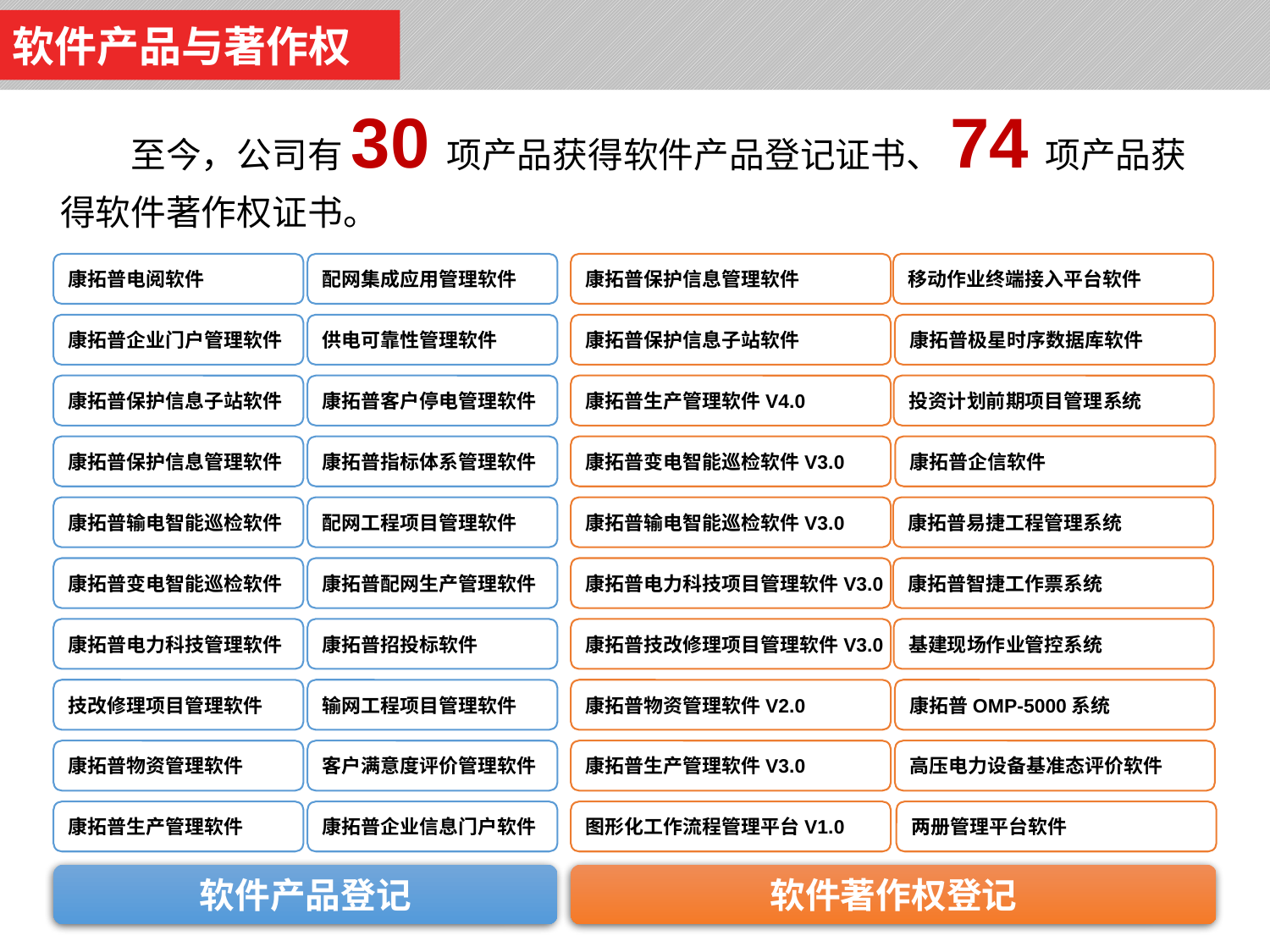

软件产品与著作权
　　至今，公司有30项产品获得软件产品登记证书、74项产品获得软件著作权证书。
康拓普电阅软件
配网集成应用管理软件
康拓普企业门户管理软件
供电可靠性管理软件
康拓普保护信息子站软件
康拓普客户停电管理软件
康拓普保护信息管理软件
康拓普指标体系管理软件
康拓普输电智能巡检软件
配网工程项目管理软件
康拓普变电智能巡检软件
康拓普配网生产管理软件
康拓普电力科技管理软件
康拓普招投标软件
技改修理项目管理软件
输网工程项目管理软件
康拓普物资管理软件
客户满意度评价管理软件
康拓普生产管理软件
康拓普企业信息门户软件
软件产品登记
康拓普保护信息管理软件
移动作业终端接入平台软件
康拓普保护信息子站软件
康拓普极星时序数据库软件
康拓普生产管理软件V4.0
投资计划前期项目管理系统
康拓普变电智能巡检软件V3.0
康拓普企信软件
康拓普输电智能巡检软件V3.0
康拓普易捷工程管理系统
康拓普电力科技项目管理软件V3.0
康拓普智捷工作票系统
康拓普技改修理项目管理软件V3.0
基建现场作业管控系统
康拓普物资管理软件V2.0
康拓普OMP-5000系统
康拓普生产管理软件V3.0
高压电力设备基准态评价软件
图形化工作流程管理平台V1.0
两册管理平台软件
软件著作权登记